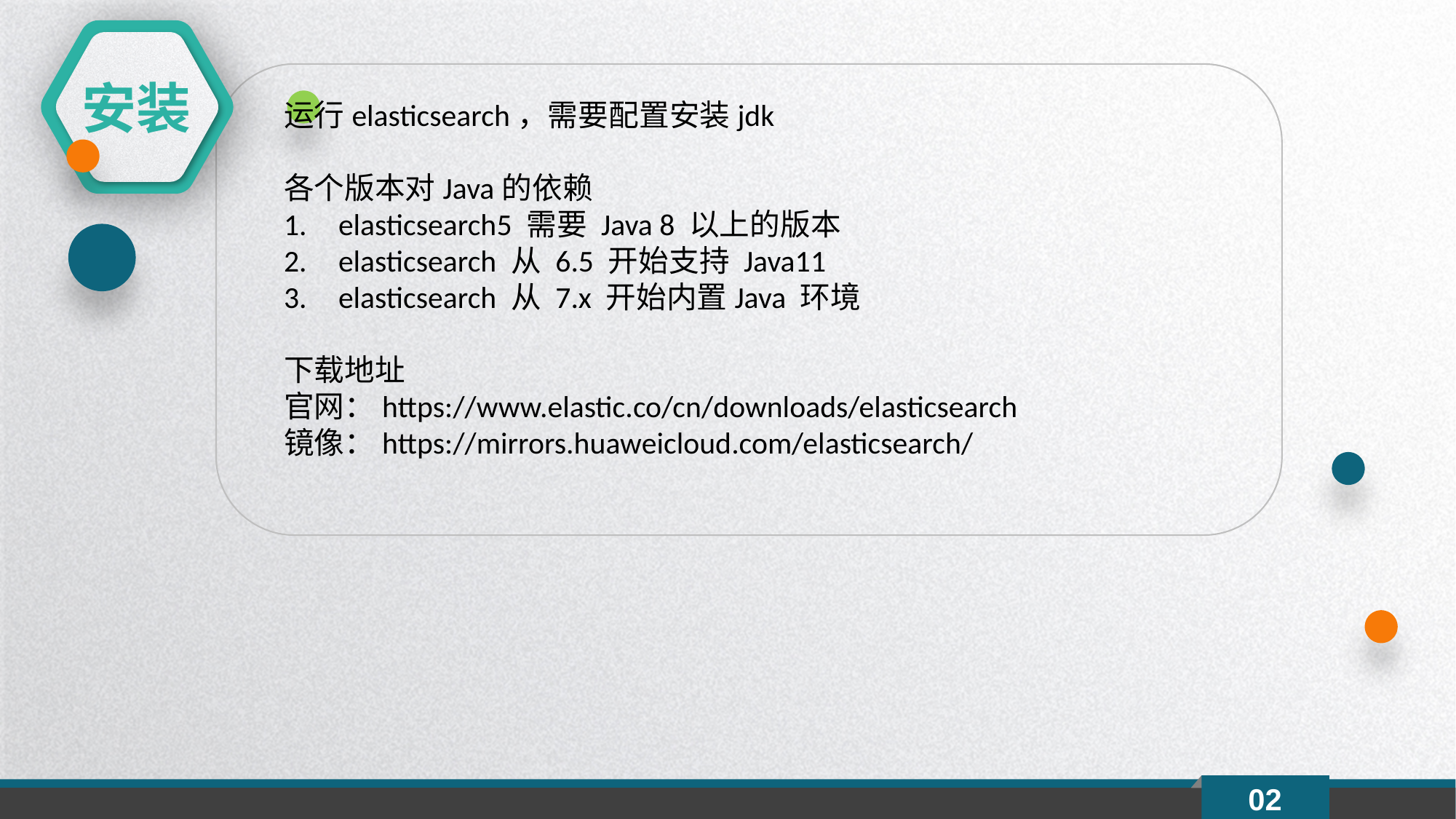

安装
运行elasticsearch，需要配置安装jdk

各个版本对Java的依赖
elasticsearch5 需要 Java 8 以上的版本
elasticsearch 从 6.5 开始支持 Java11
elasticsearch 从 7.x 开始内置Java 环境

下载地址
官网：https://www.elastic.co/cn/downloads/elasticsearch
镜像：https://mirrors.huaweicloud.com/elasticsearch/

02

延时符